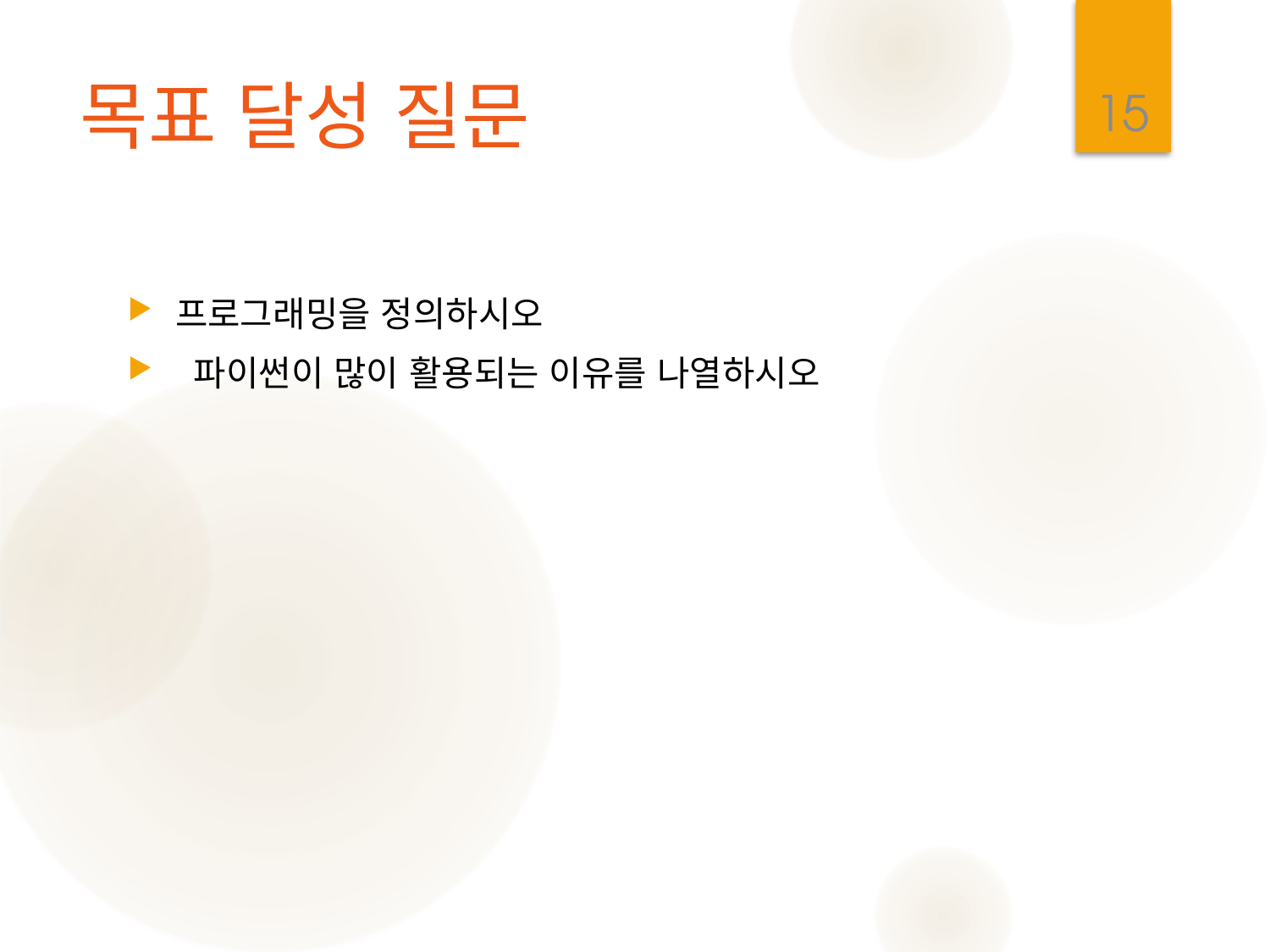

15
# 목표 달성 질문
프로그래밍을 정의하시오
 파이썬이 많이 활용되는 이유를 나열하시오